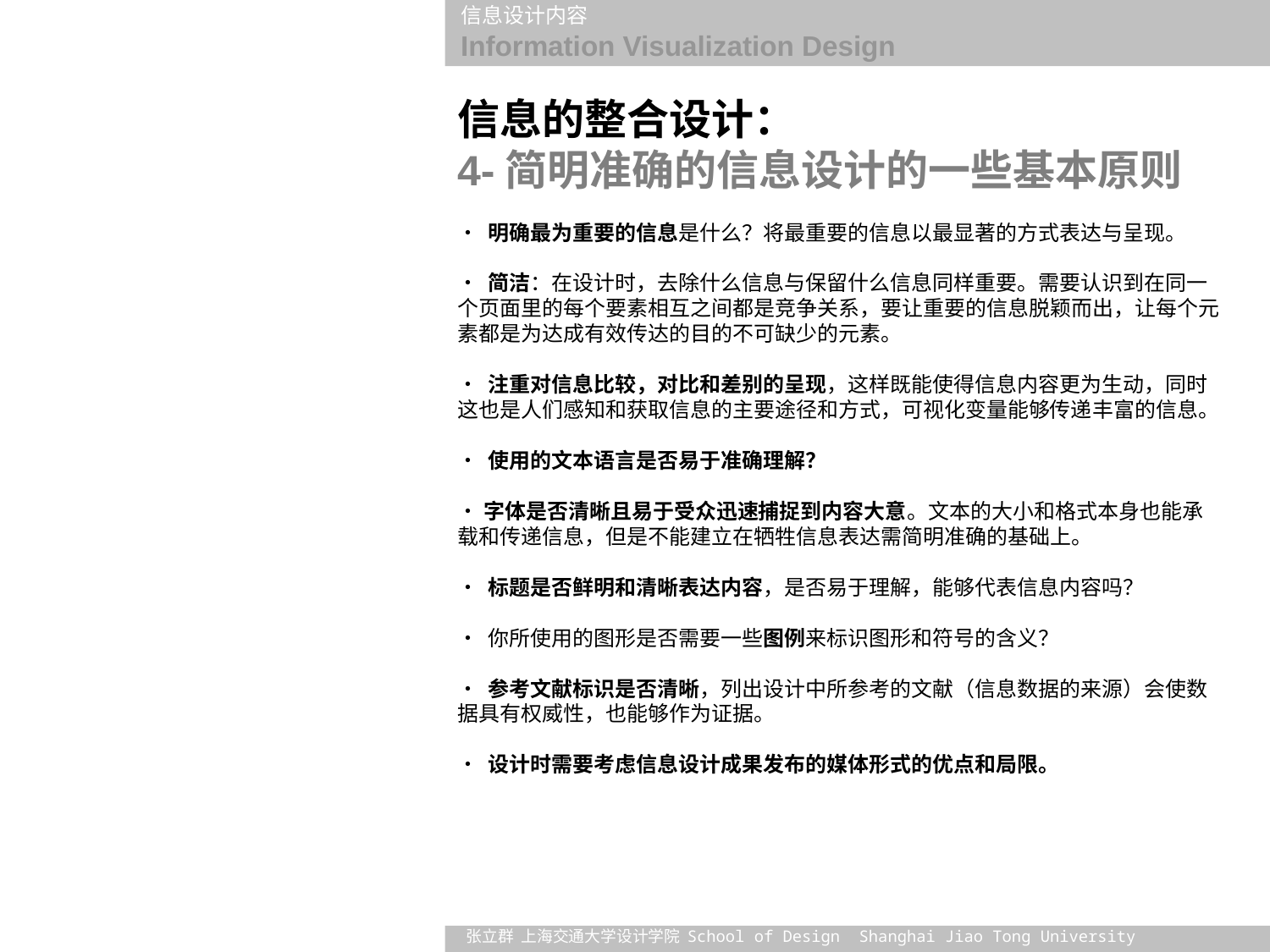

信息的整合设计：
4-简明准确的信息设计的一些基本原则

• 明确最为重要的信息是什么？将最重要的信息以最显著的方式表达与呈现。

• 简洁：在设计时，去除什么信息与保留什么信息同样重要。需要认识到在同一个页面里的每个要素相互之间都是竞争关系，要让重要的信息脱颖而出，让每个元素都是为达成有效传达的目的不可缺少的元素。

• 注重对信息比较，对比和差别的呈现，这样既能使得信息内容更为生动，同时这也是人们感知和获取信息的主要途径和方式，可视化变量能够传递丰富的信息。

• 使用的文本语言是否易于准确理解？

•字体是否清晰且易于受众迅速捕捉到内容大意。文本的大小和格式本身也能承载和传递信息，但是不能建立在牺牲信息表达需简明准确的基础上。

• 标题是否鲜明和清晰表达内容，是否易于理解，能够代表信息内容吗？

• 你所使用的图形是否需要一些图例来标识图形和符号的含义？

• 参考文献标识是否清晰，列出设计中所参考的文献（信息数据的来源）会使数据具有权威性，也能够作为证据。

• 设计时需要考虑信息设计成果发布的媒体形式的优点和局限。